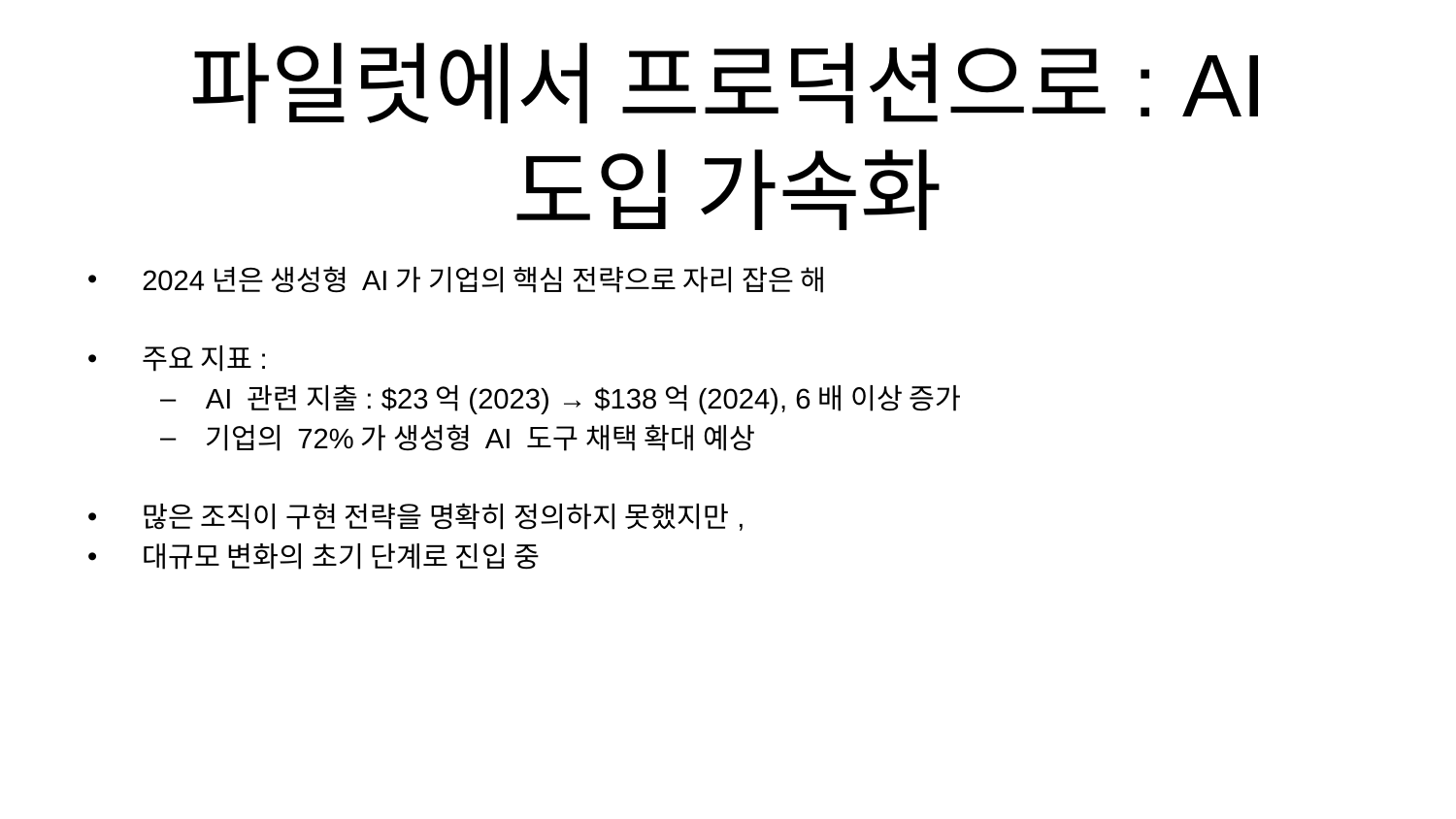

# 파일럿에서 프로덕션으로: AI 도입 가속화
2024년은 생성형 AI가 기업의 핵심 전략으로 자리 잡은 해

주요 지표:
AI 관련 지출: $23억(2023) → $138억(2024), 6배 이상 증가
기업의 72%가 생성형 AI 도구 채택 확대 예상

많은 조직이 구현 전략을 명확히 정의하지 못했지만,
대규모 변화의 초기 단계로 진입 중